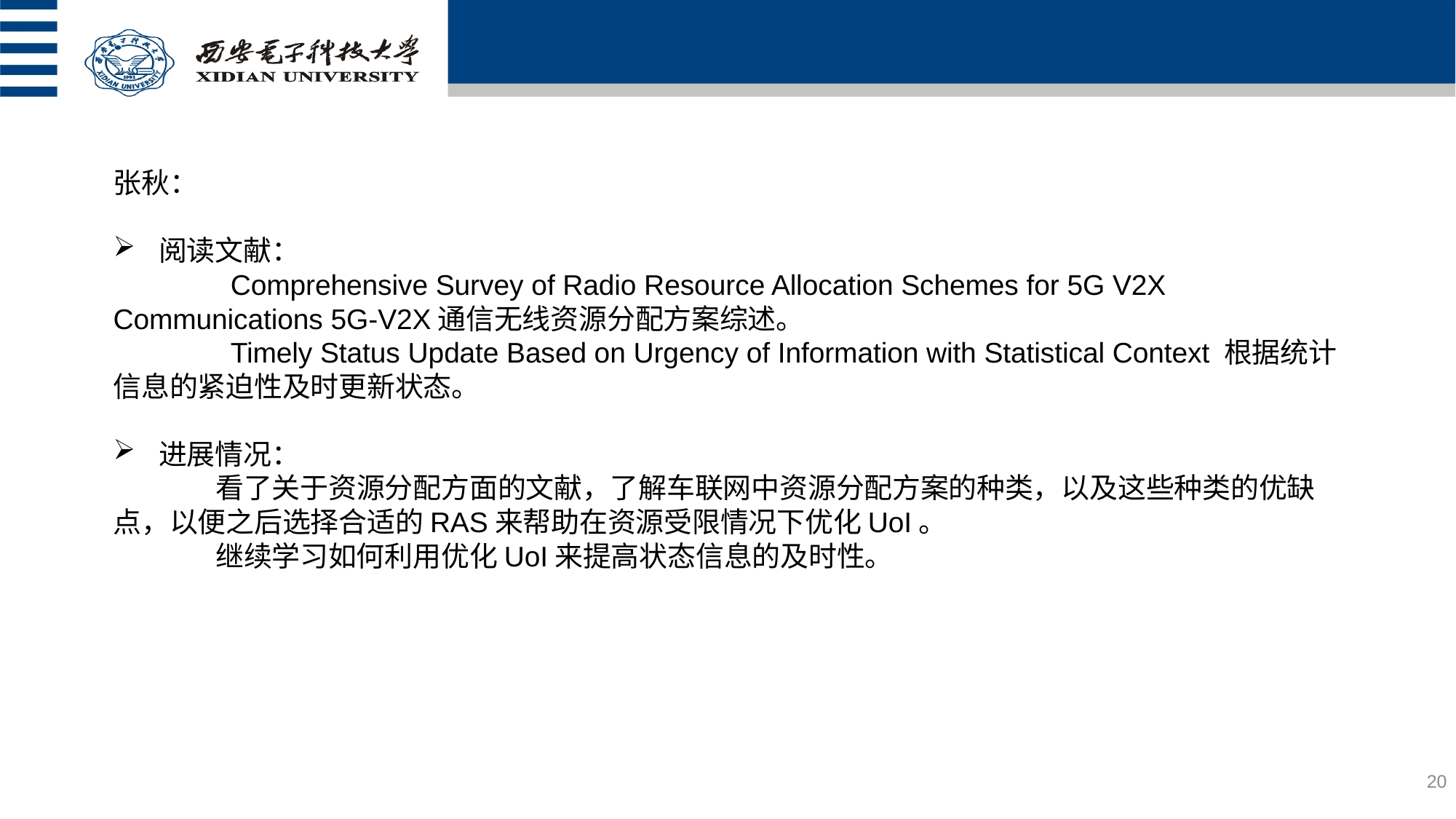

张秋：

阅读文献：
               Comprehensive Survey of Radio Resource Allocation Schemes for 5G V2X Communications 5G-V2X通信无线资源分配方案综述。
               Timely Status Update Based on Urgency of Information with Statistical Context 根据统计信息的紧迫性及时更新状态。

进展情况：
               看了关于资源分配方面的文献，了解车联网中资源分配方案的种类，以及这些种类的优缺点，以便之后选择合适的RAS来帮助在资源受限情况下优化UoI。
               继续学习如何利用优化UoI来提高状态信息的及时性。

20